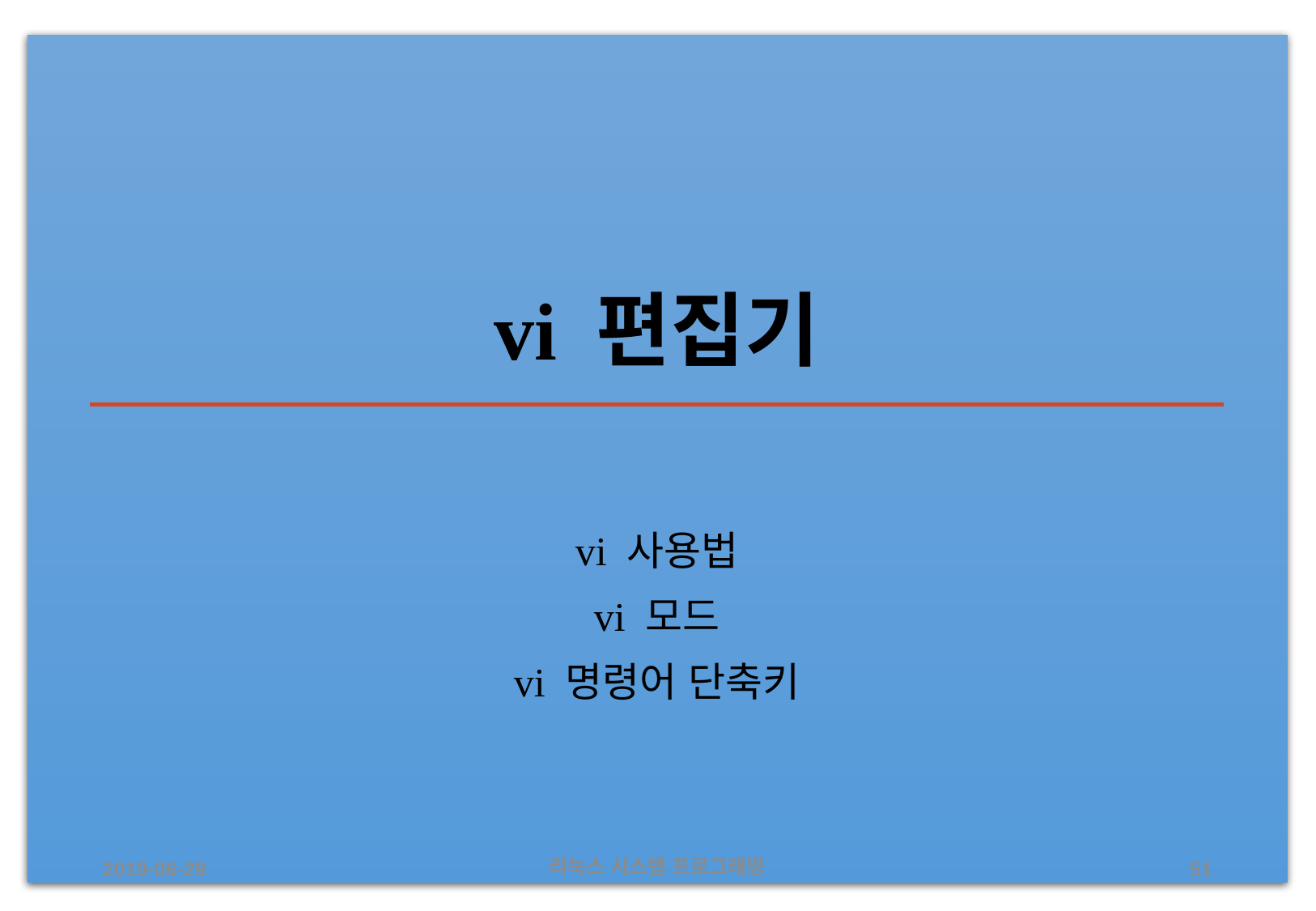

# vi 편집기
vi 사용법
vi 모드
vi 명령어 단축키
2019-06-29
리눅스 시스템 프로그래밍
51